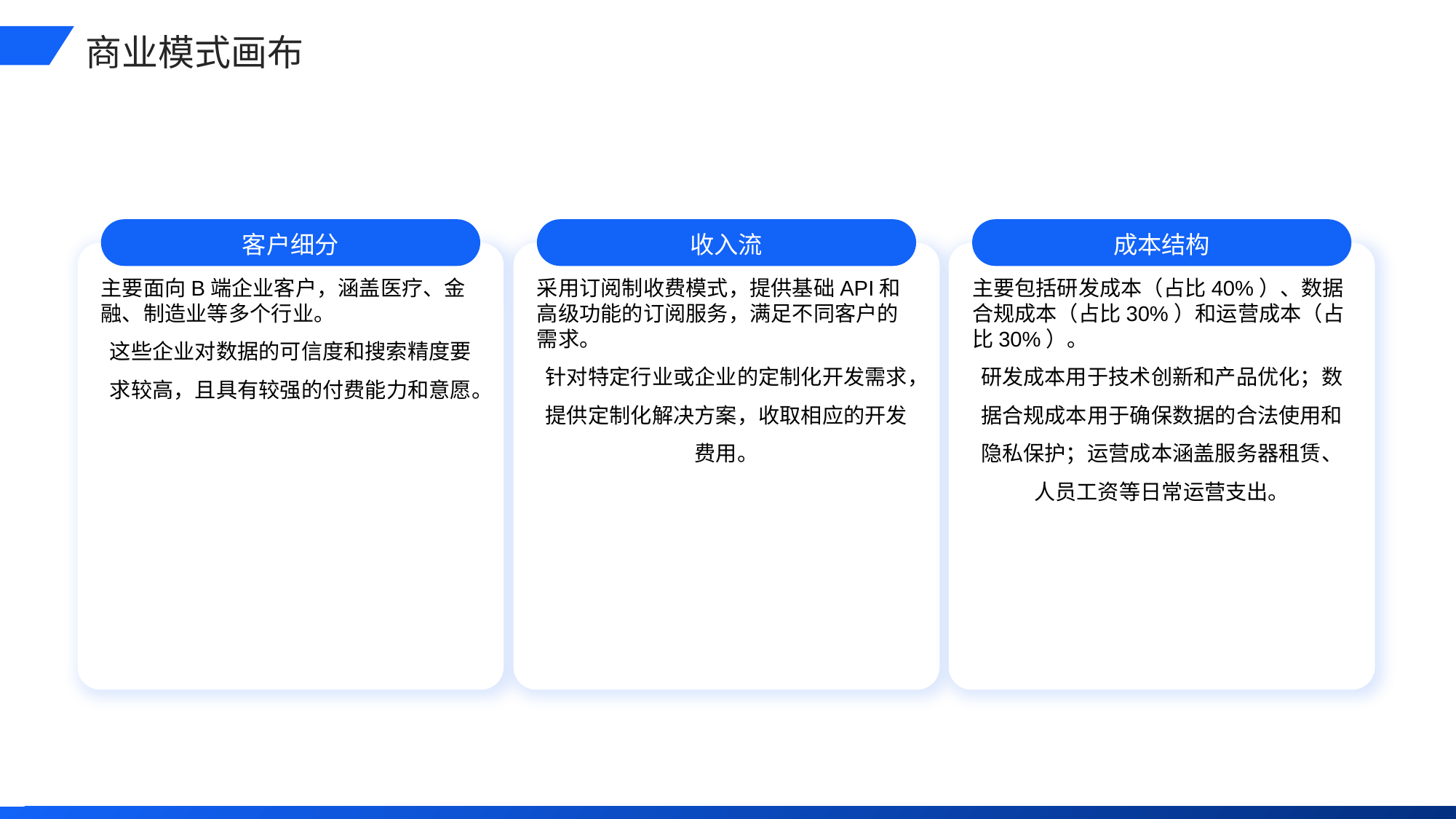

商业模式画布

客户细分
收入流
成本结构

主要面向B端企业客户，涵盖医疗、金融、制造业等多个行业。
这些企业对数据的可信度和搜索精度要求较高，且具有较强的付费能力和意愿。
采用订阅制收费模式，提供基础API和高级功能的订阅服务，满足不同客户的需求。
针对特定行业或企业的定制化开发需求，提供定制化解决方案，收取相应的开发费用。
主要包括研发成本（占比40%）、数据合规成本（占比30%）和运营成本（占比30%）。
研发成本用于技术创新和产品优化；数据合规成本用于确保数据的合法使用和隐私保护；运营成本涵盖服务器租赁、人员工资等日常运营支出。